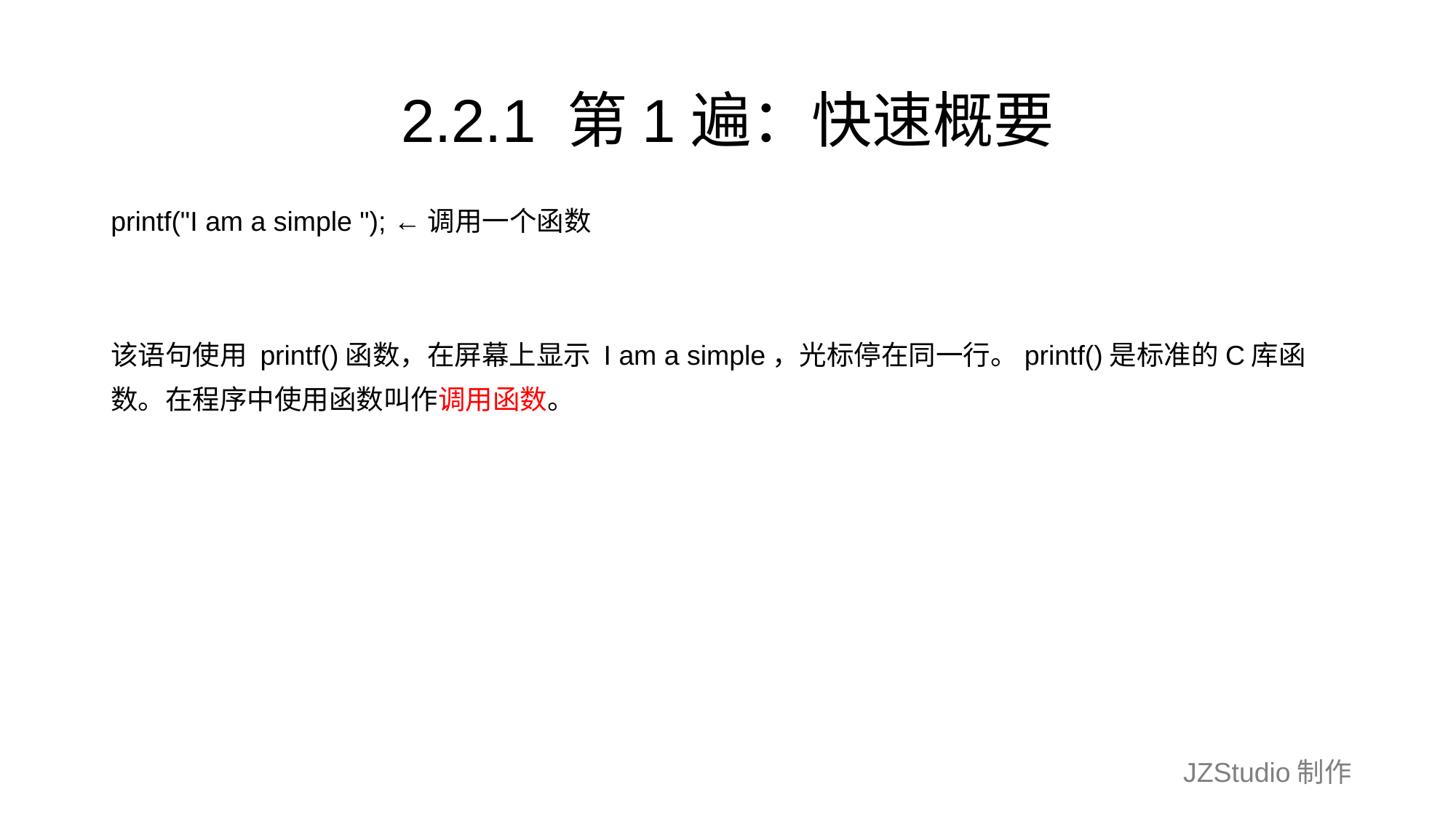

# 2.2.1 第1遍：快速概要
printf("I am a simple "); ←调用一个函数

该语句使用 printf()函数，在屏幕上显示 I am a simple，光标停在同一行。printf()是标准的C库函
数。在程序中使用函数叫作调用函数。